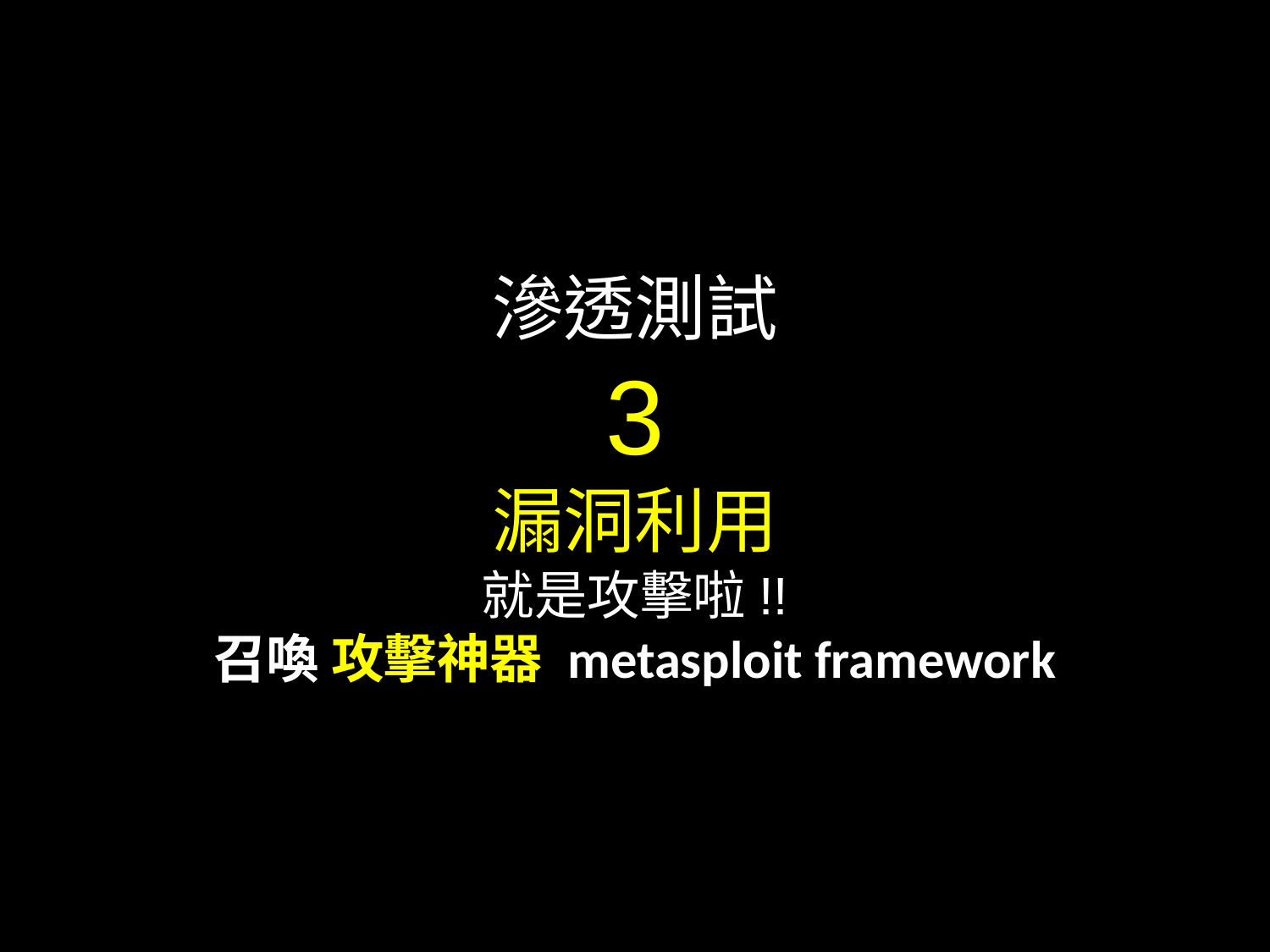

滲透測試
3
漏洞利用
就是攻擊啦!!
召喚 攻擊神器 metasploit framework
#

32